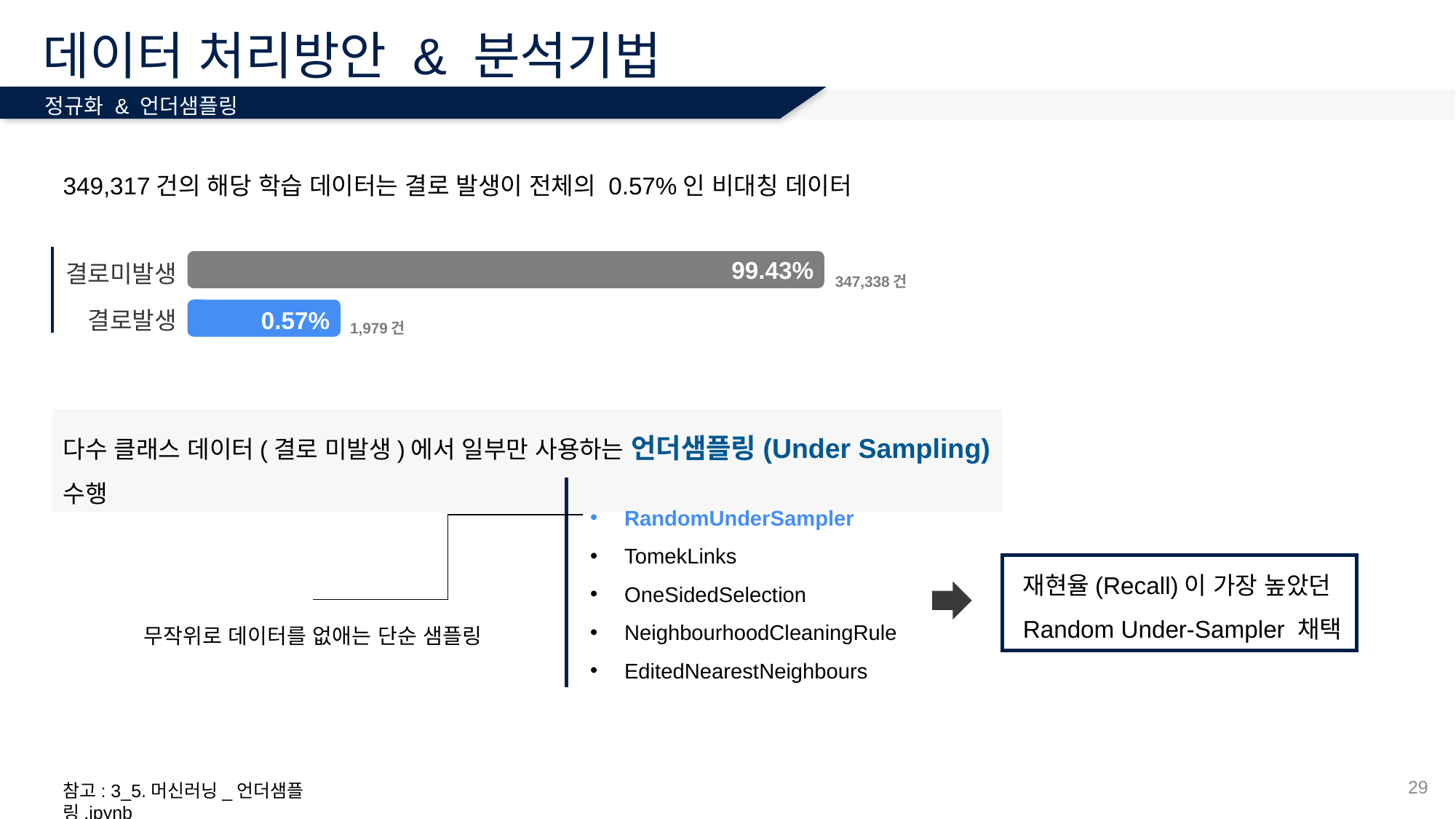

# 데이터 처리방안 & 분석기법
정규화 & 언더샘플링
349,317건의 해당 학습 데이터는 결로 발생이 전체의 0.57%인 비대칭 데이터
99.43%

결로미발생
347,338건

결로발생
0.57%
1,979건
다수 클래스 데이터(결로 미발생)에서 일부만 사용하는 언더샘플링(Under Sampling) 수행
RandomUnderSampler
TomekLinks
OneSidedSelection
NeighbourhoodCleaningRule
EditedNearestNeighbours
재현율(Recall)이 가장 높았던 Random Under-Sampler 채택

무작위로 데이터를 없애는 단순 샘플링
29
참고: 3_5.머신러닝_언더샘플링.ipynb